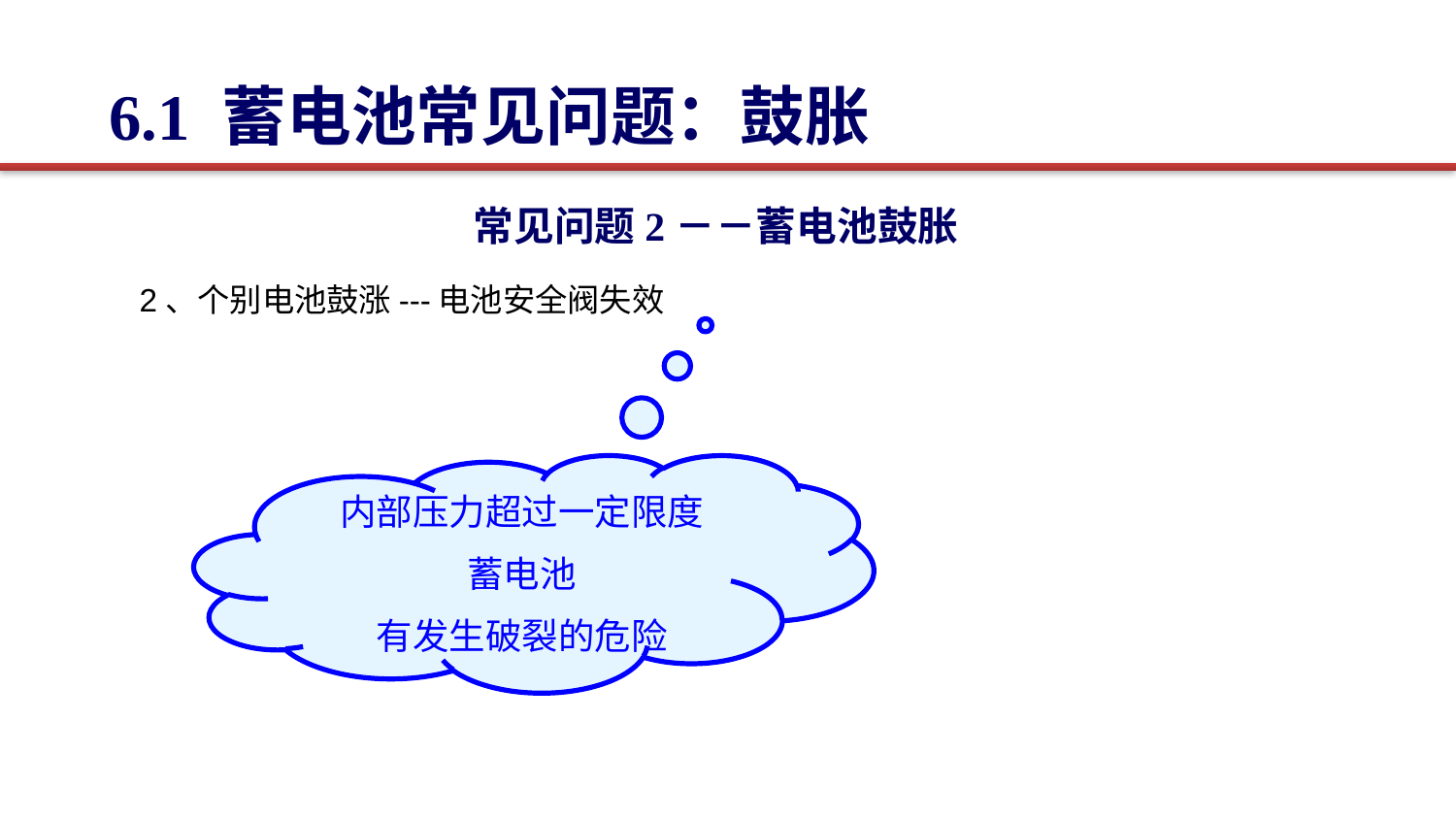

6.1 蓄电池常见问题：鼓胀

常见问题2－－蓄电池鼓胀
2、个别电池鼓涨---电池安全阀失效

内部压力超过一定限度
蓄电池
有发生破裂的危险